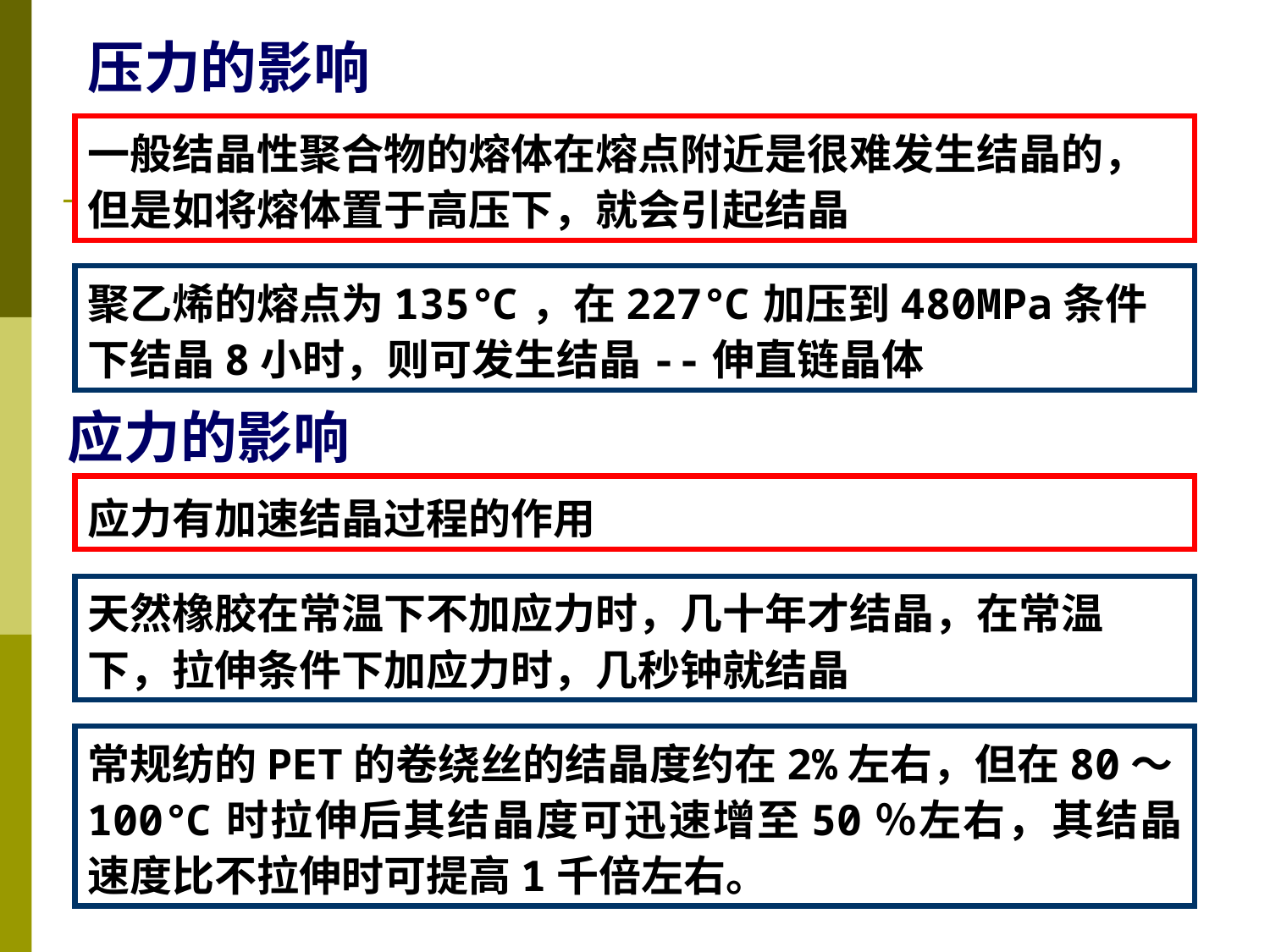

压力的影响
一般结晶性聚合物的熔体在熔点附近是很难发生结晶的，但是如将熔体置于高压下，就会引起结晶
聚乙烯的熔点为135℃，在227℃加压到480MPa条件下结晶8小时，则可发生结晶--伸直链晶体
应力的影响

应力有加速结晶过程的作用
天然橡胶在常温下不加应力时，几十年才结晶，在常温下，拉伸条件下加应力时，几秒钟就结晶
常规纺的PET的卷绕丝的结晶度约在2%左右，但在80～100℃时拉伸后其结晶度可迅速增至50％左右，其结晶速度比不拉伸时可提高1千倍左右。
109